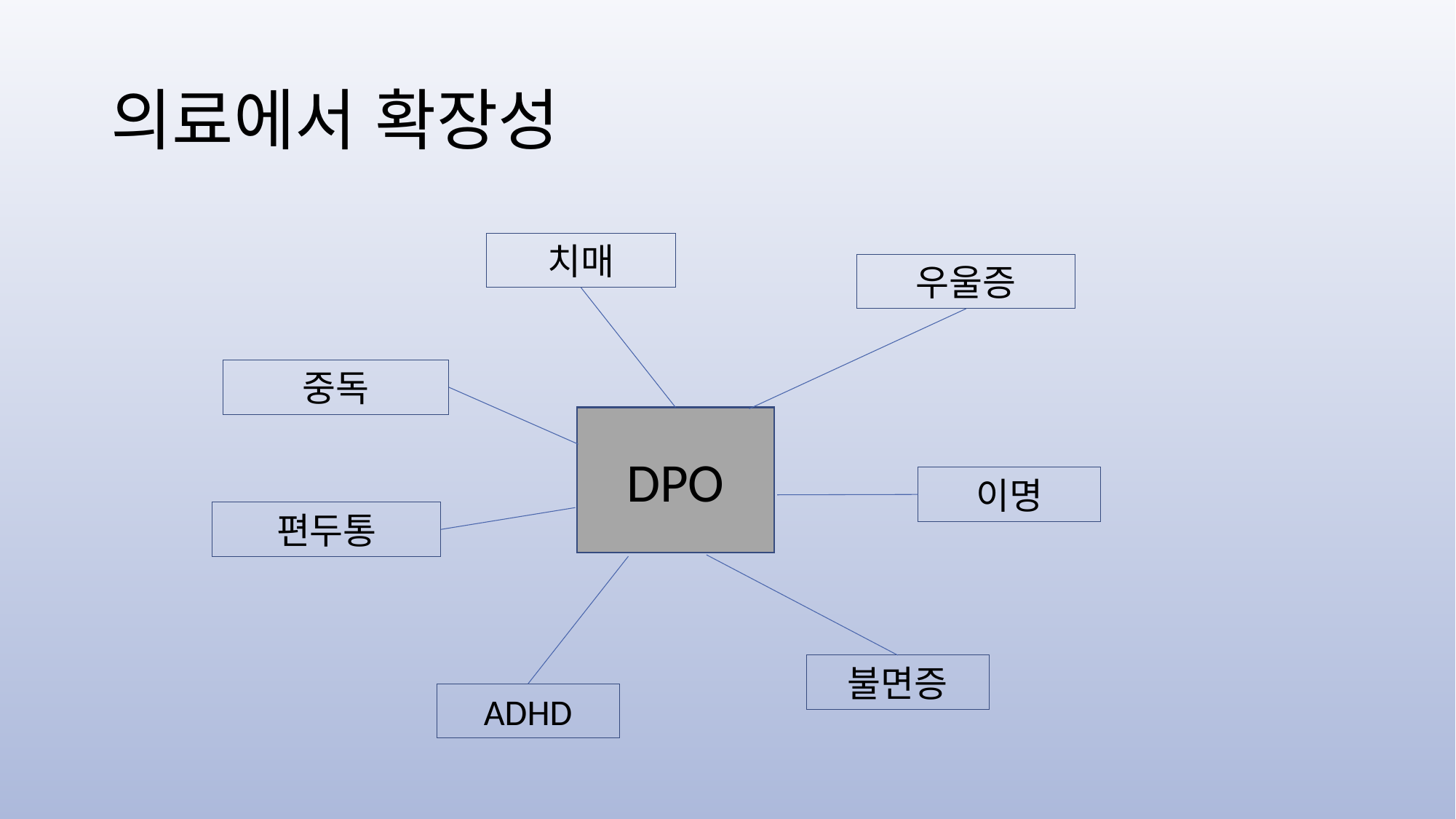

# 의료에서 확장성
치매
우울증
중독
DPO
이명
편두통
불면증
ADHD